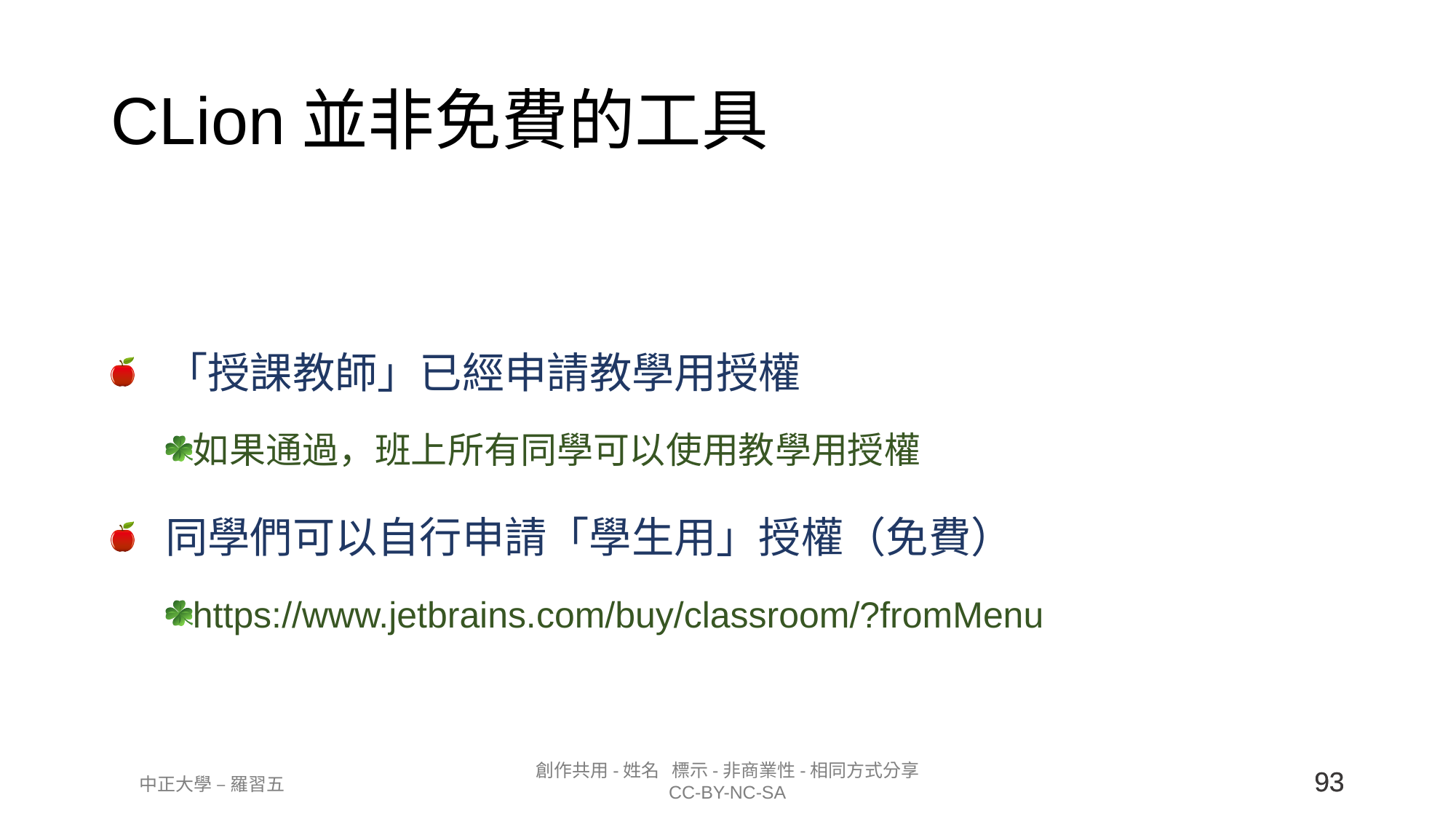

# CLion並非免費的工具
「授課教師」已經申請教學用授權
如果通過，班上所有同學可以使用教學用授權
同學們可以自行申請「學生用」授權（免費）
https://www.jetbrains.com/buy/classroom/?fromMenu